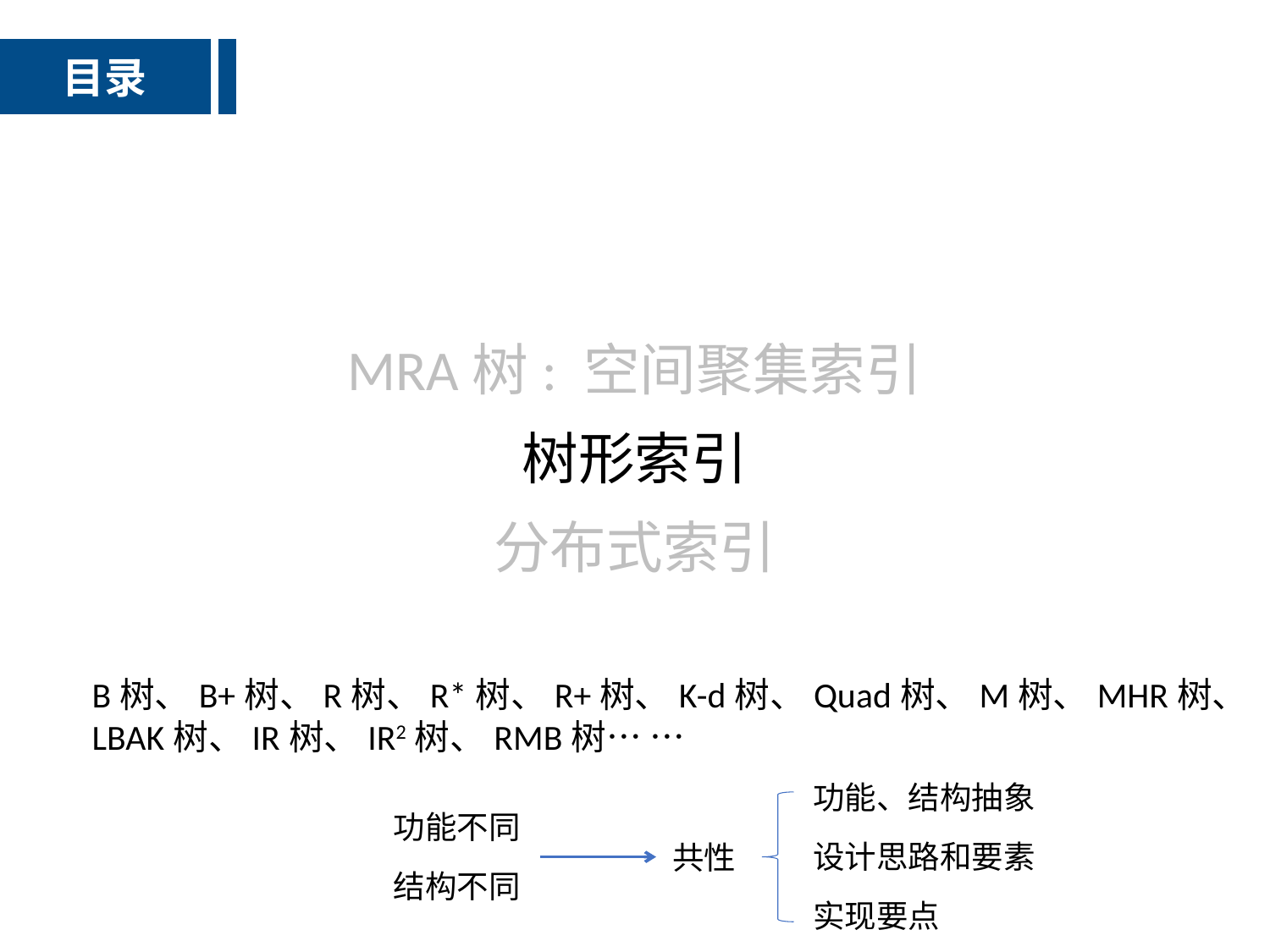

目录

MRA树: 空间聚集索引
树形索引
分布式索引
B树、B+树、R树、R*树、R+树、K-d树、Quad树、M树、MHR树、LBAK树、IR树、IR2树、RMB树… …
功能、结构抽象
设计思路和要素
实现要点

功能不同
结构不同
共性